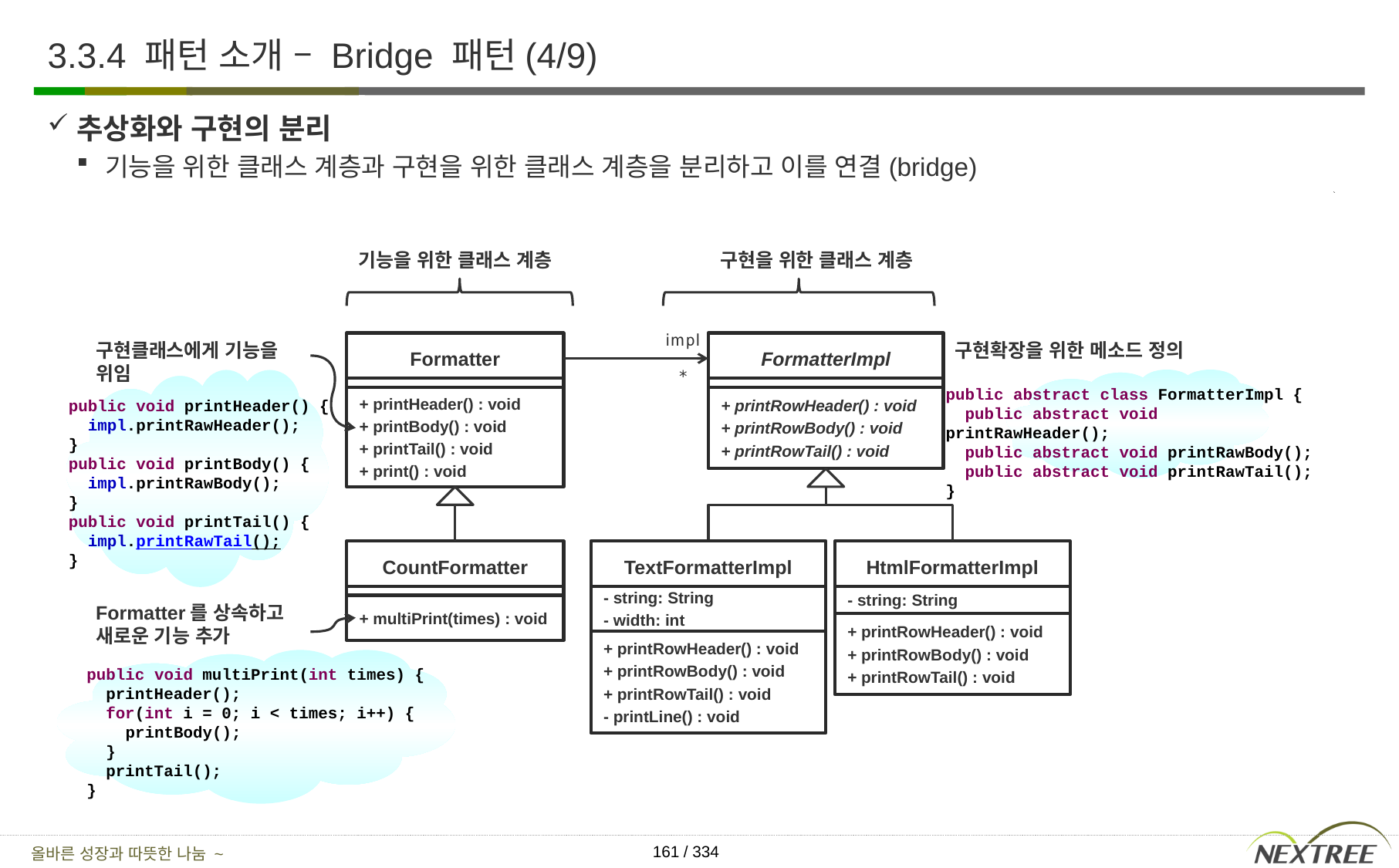

# 3.3.4 패턴 소개 – Bridge 패턴(4/9)
추상화와 구현의 분리
기능을 위한 클래스 계층과 구현을 위한 클래스 계층을 분리하고 이를 연결(bridge)

기능을 위한 클래스 계층
구현을 위한 클래스 계층
impl
구현클래스에게 기능을 위임
Formatter
FormatterImpl
구현확장을 위한 메소드 정의

*

public abstract class FormatterImpl {
  public abstract void printRawHeader();
  public abstract void printRawBody();
  public abstract void printRawTail();
}

+ printHeader() : void
+ printBody() : void
+ printTail() : void
+ print() : void
+ printRowHeader() : void
+ printRowBody() : void
+ printRowTail() : void
public void printHeader() {
  impl.printRawHeader();
}
public void printBody() {
  impl.printRawBody();
}
public void printTail() {
  impl.printRawTail();
}

CountFormatter
TextFormatterImpl
HtmlFormatterImpl
- string: String
- width: int

- string: String
Formatter를 상속하고 새로운 기능 추가
+ multiPrint(times) : void

+ printRowHeader() : void
+ printRowBody() : void
+ printRowTail() : void

+ printRowHeader() : void
+ printRowBody() : void
+ printRowTail() : void
- printLine() : void

public void multiPrint(int times) {
  printHeader();
  for(int i = 0; i < times; i++) {
    printBody();
  }
  printTail();
}